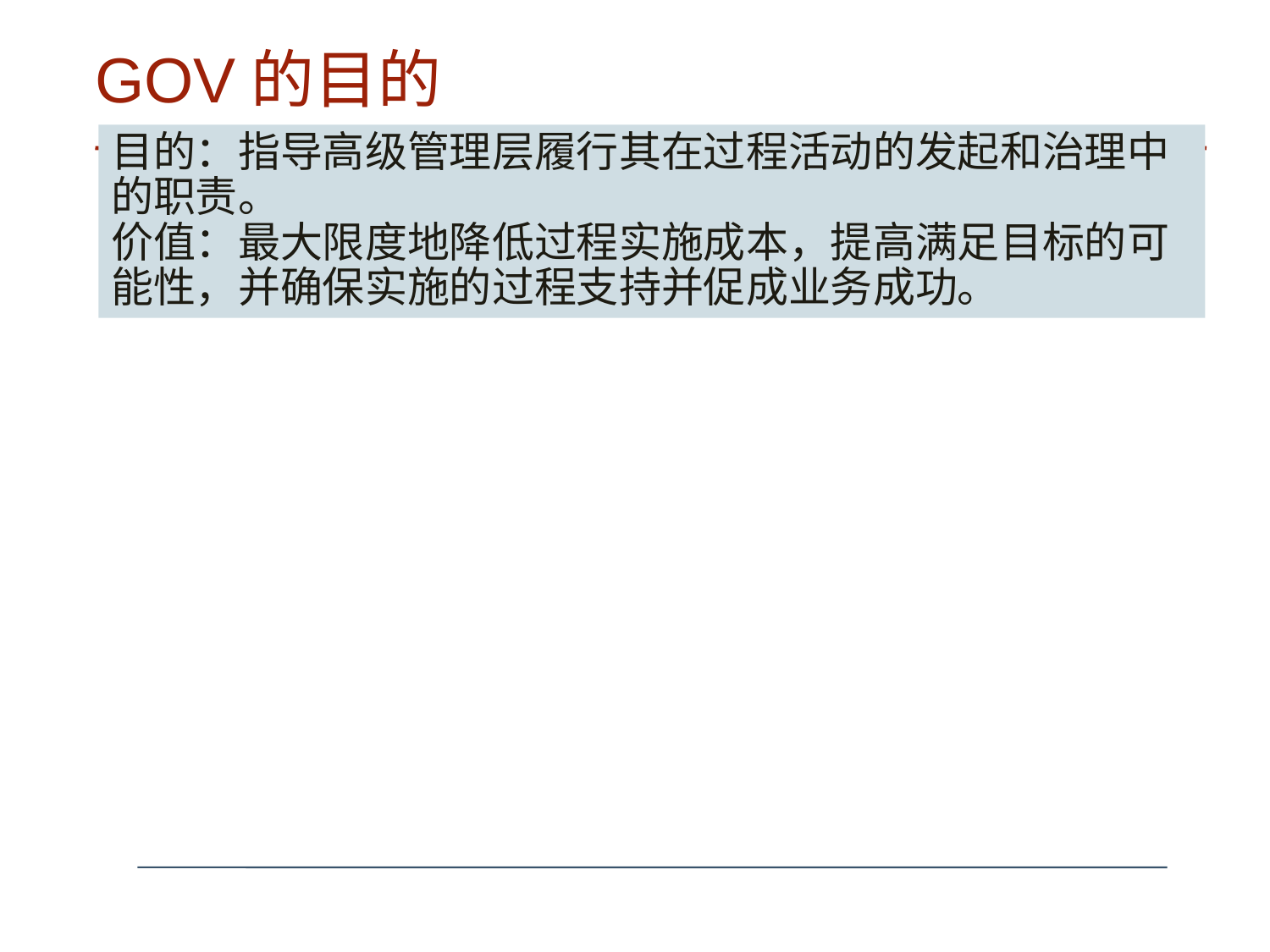

# GOV的目的
目的：指导高级管理层履行其在过程活动的发起和治理中的职责。
价值：最大限度地降低过程实施成本，提高满足目标的可能性，并确保实施的过程支持并促成业务成功。